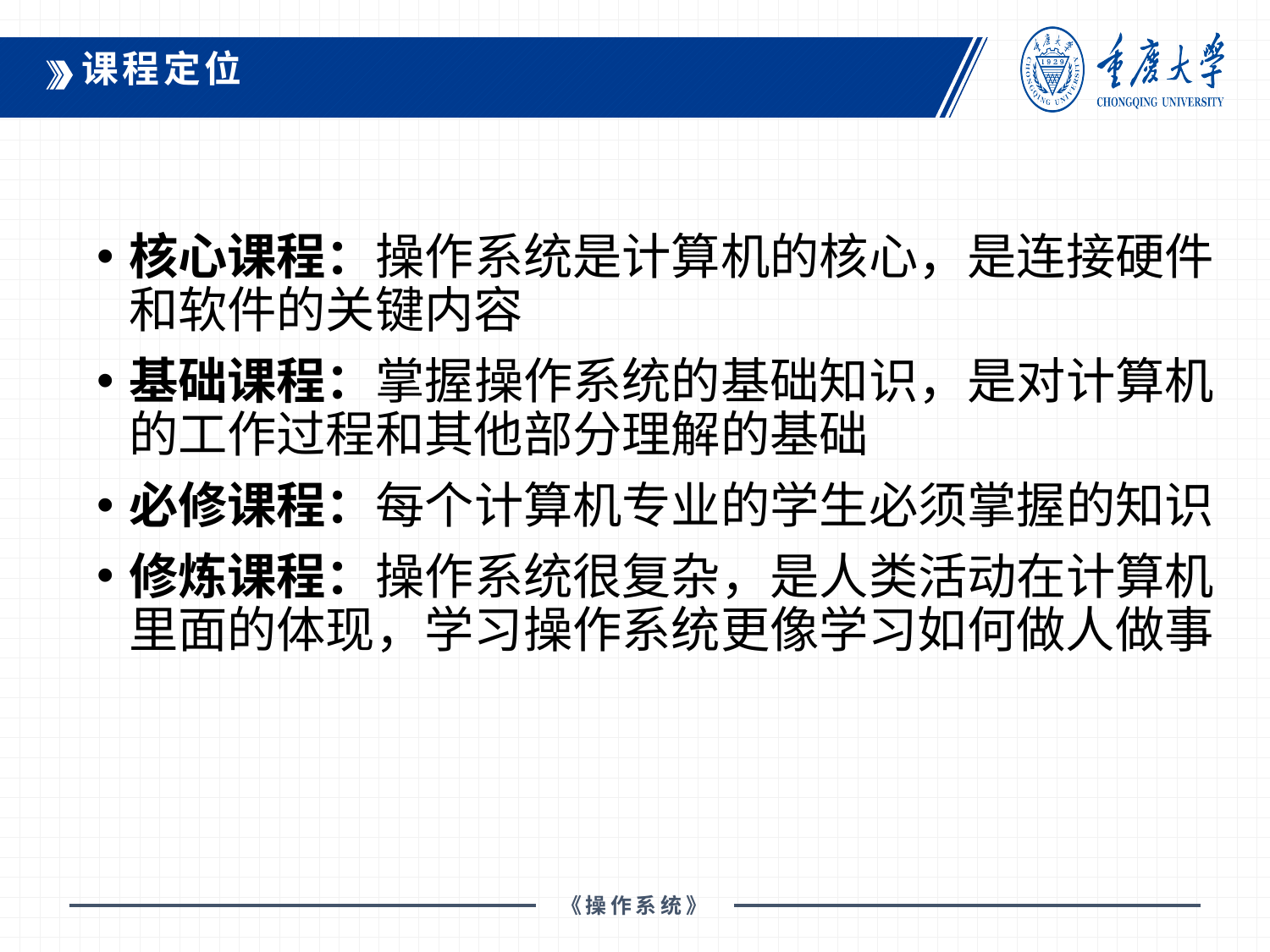

课程定位

核心课程：操作系统是计算机的核心，是连接硬件和软件的关键内容
基础课程：掌握操作系统的基础知识，是对计算机的工作过程和其他部分理解的基础
必修课程：每个计算机专业的学生必须掌握的知识
修炼课程：操作系统很复杂，是人类活动在计算机里面的体现，学习操作系统更像学习如何做人做事